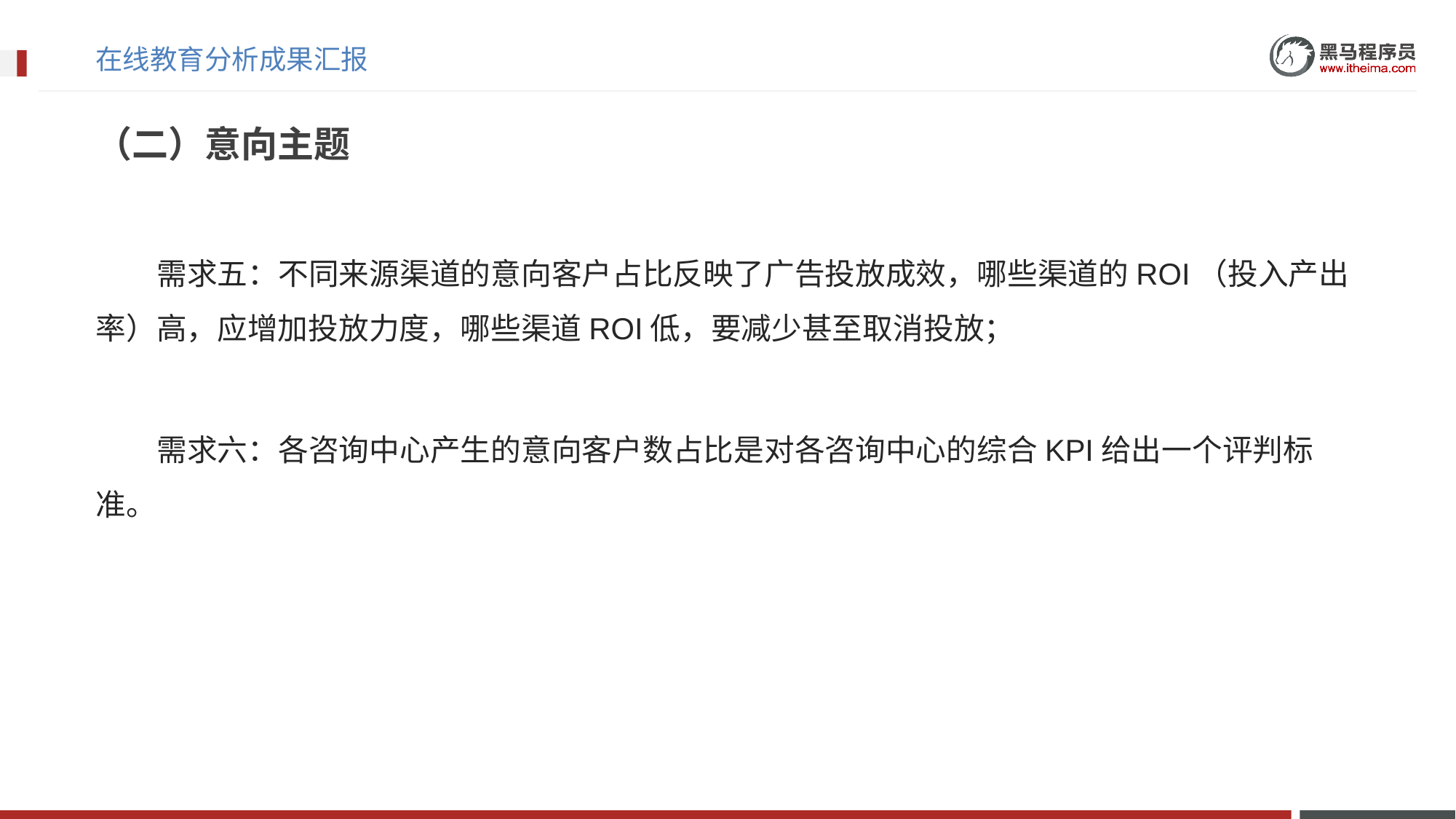

# 在线教育分析成果汇报
（二）意向主题
        需求五：不同来源渠道的意向客户占比反映了广告投放成效，哪些渠道的ROI（投入产出率）高，应增加投放力度，哪些渠道ROI低，要减少甚至取消投放；

        需求六：各咨询中心产生的意向客户数占比是对各咨询中心的综合KPI给出一个评判标准。